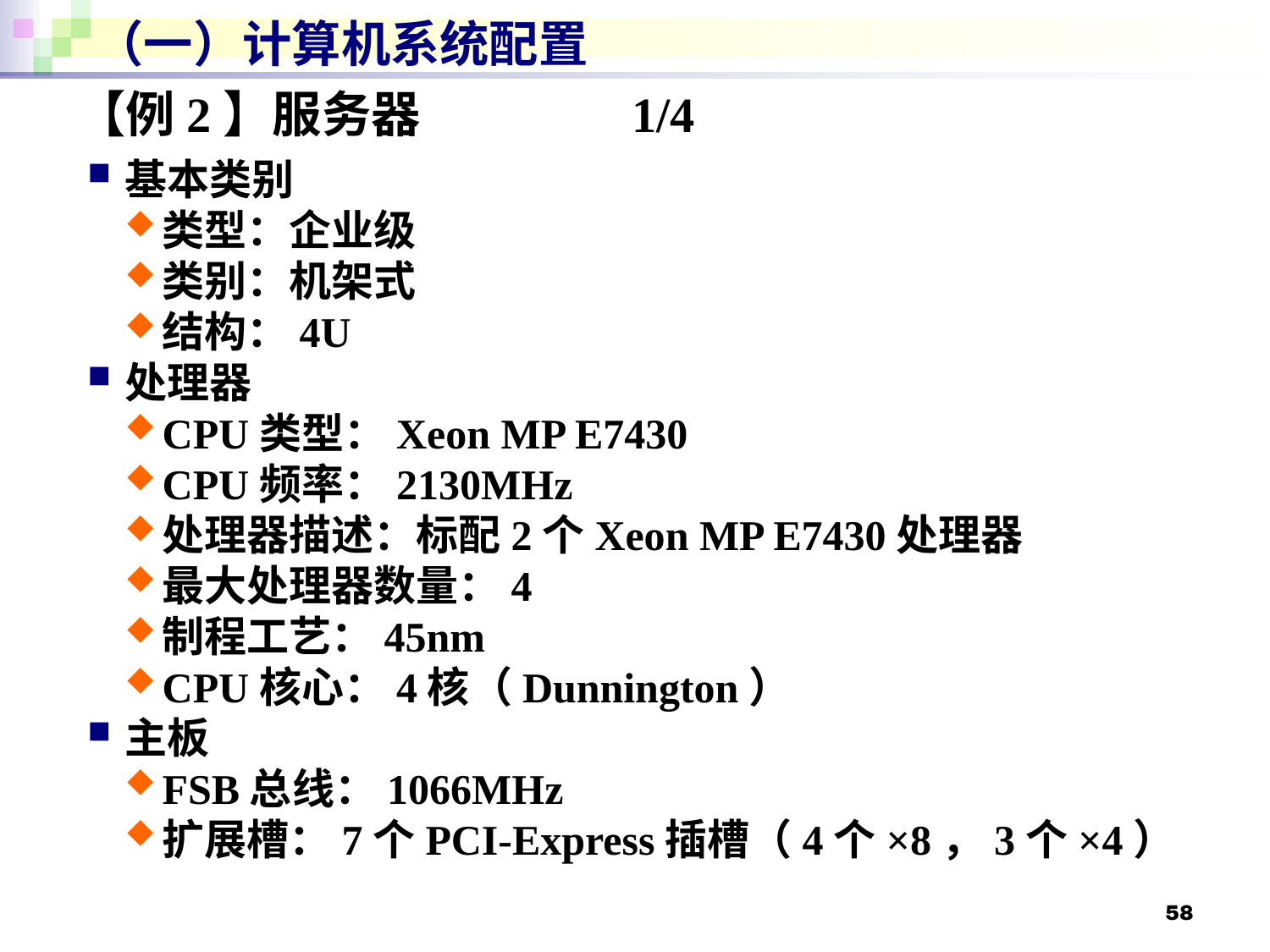

# （一）计算机系统配置
【例2】服务器		1/4
基本类别
类型：企业级
类别：机架式
结构：4U
处理器
CPU类型：Xeon MP E7430
CPU频率：2130MHz
处理器描述：标配2个Xeon MP E7430处理器
最大处理器数量：4
制程工艺：45nm
CPU核心：4核（Dunnington）
主板
FSB总线：1066MHz
扩展槽：7个PCI-Express插槽（4个×8，3个×4）
58